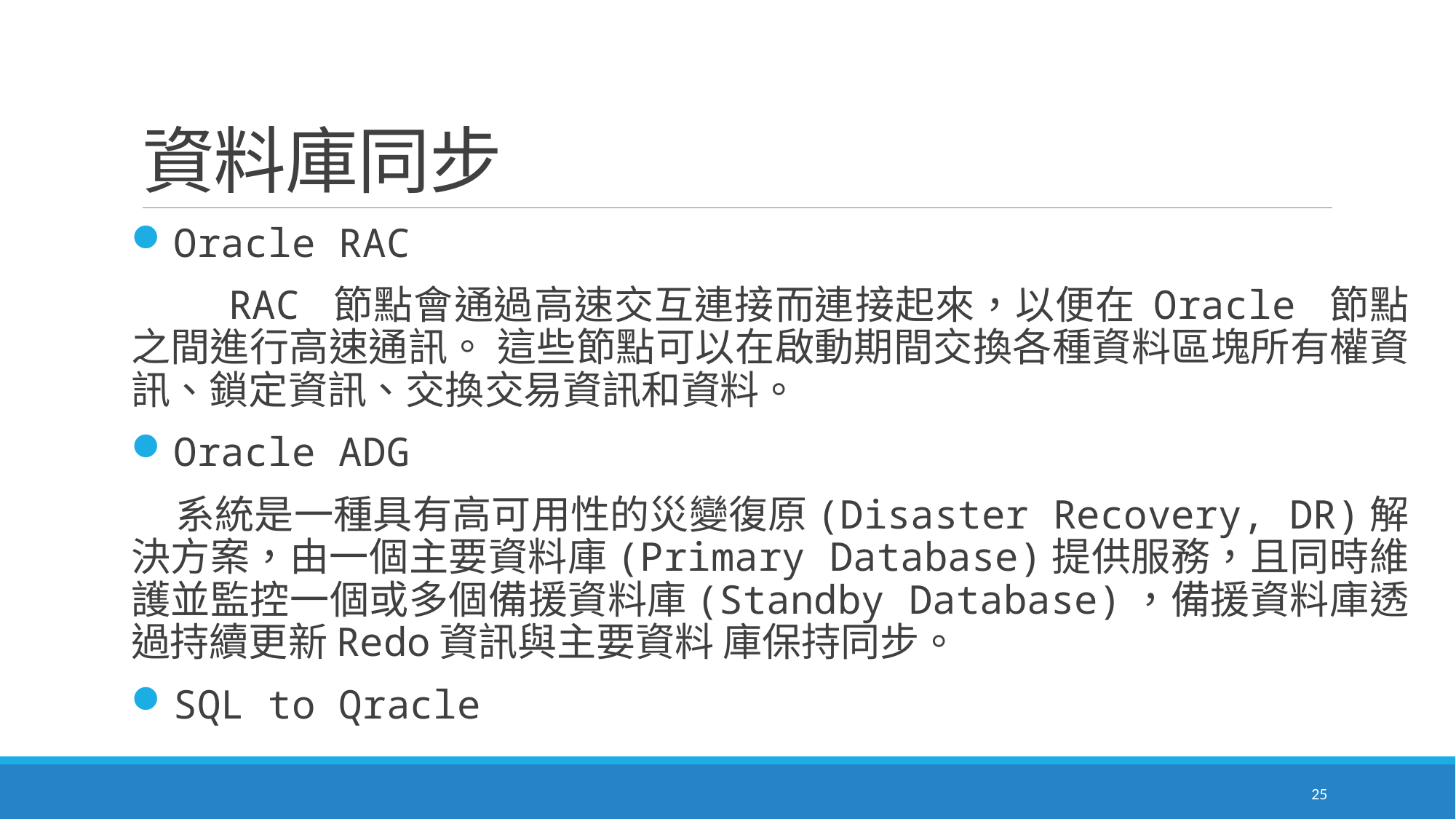

# 資料庫同步
Oracle RAC
    RAC 節點會通過高速交互連接而連接起來，以便在 Oracle 節點之間進行高速通訊。 這些節點可以在啟動期間交換各種資料區塊所有權資訊、鎖定資訊、交換交易資訊和資料。
Oracle ADG
    系統是一種具有高可用性的災變復原(Disaster Recovery, DR)解決方案，由一個主要資料庫(Primary Database)提供服務，且同時維護並監控一個或多個備援資料庫(Standby Database)，備援資料庫透過持續更新Redo資訊與主要資料 庫保持同步。
SQL to Qracle

25